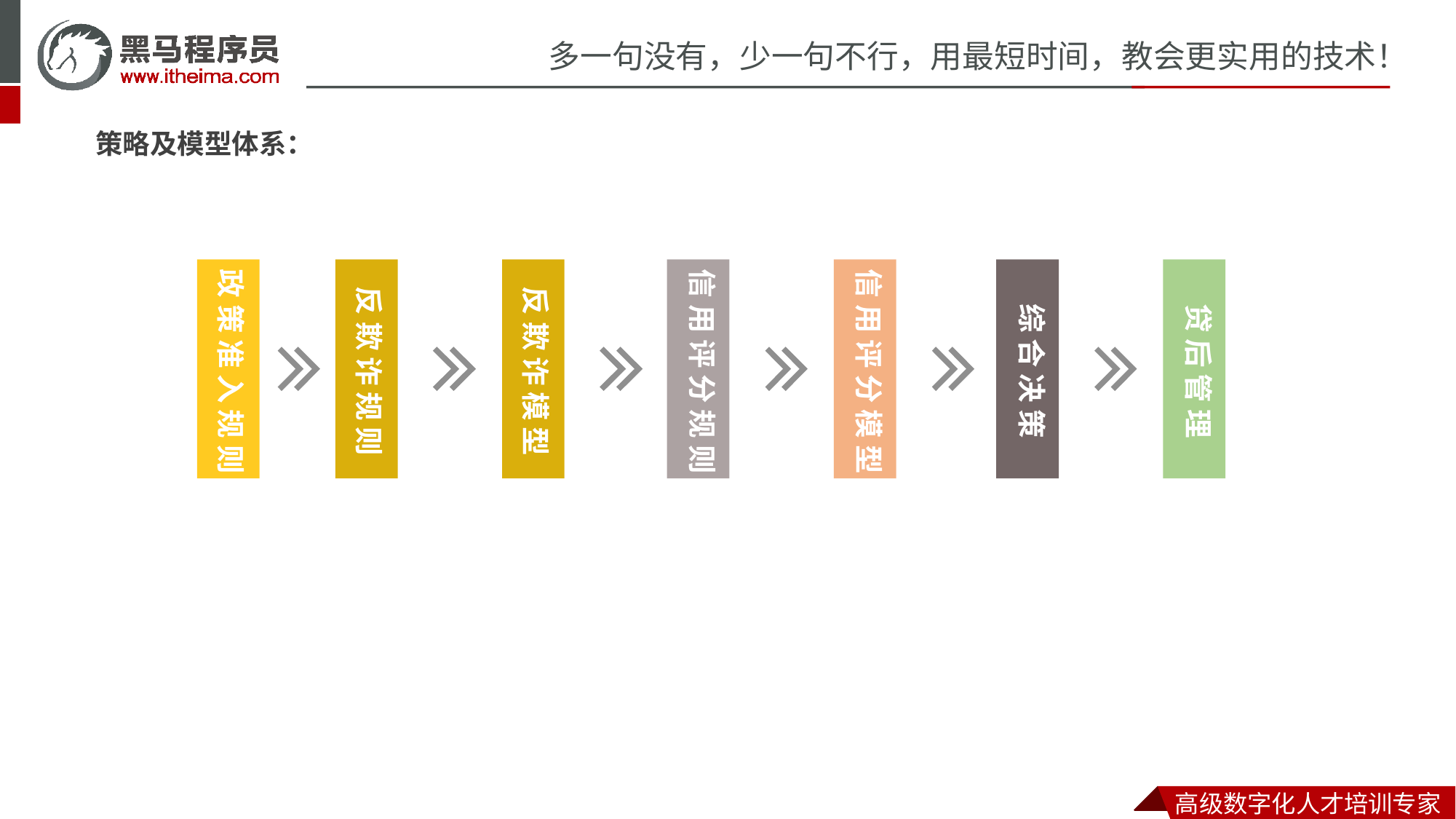

策略及模型体系：

政 策 准 入 规 则

反 欺 诈 规 则

反 欺 诈 模 型

信 用 评 分 规 则

信 用 评 分 模 型

综 合 决 策

贷 后 管 理